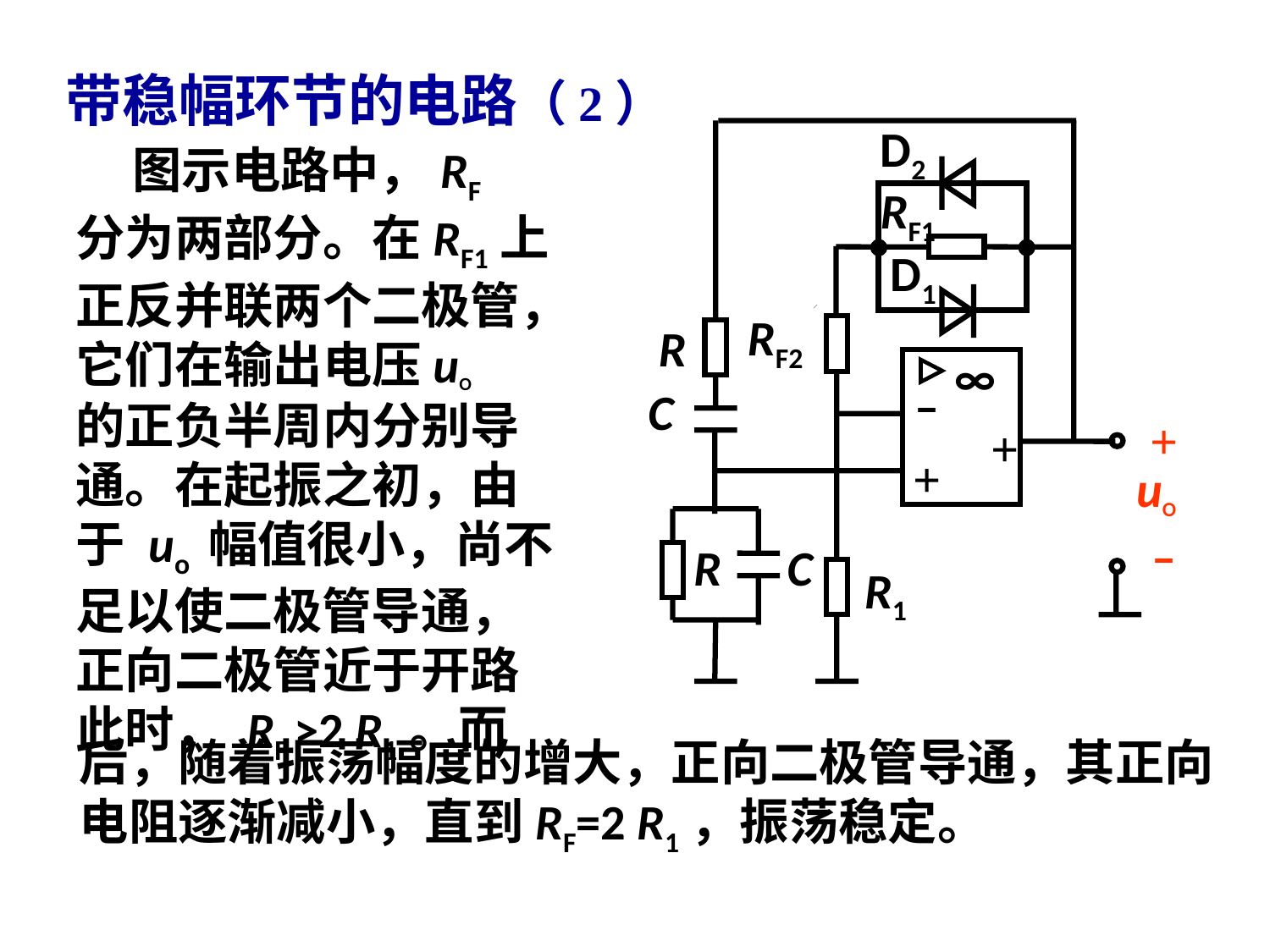

# 带稳幅环节的电路（2）
D2

RF1

D1

RF2

 R

∞

–

 C

+
uO
 –

+

+

 R
C

R1

    图示电路中，RF
分为两部分。在RF1上正反并联两个二极管，它们在输出电压uO
的正负半周内分别导通。在起振之初，由
于 uo 幅值很小，尚不足以使二极管导通，
正向二极管近于开路
此时， RF >2 R1。而
后，随着振荡幅度的增大，正向二极管导通，其正向
电阻逐渐减小，直到RF=2 R1，振荡稳定。